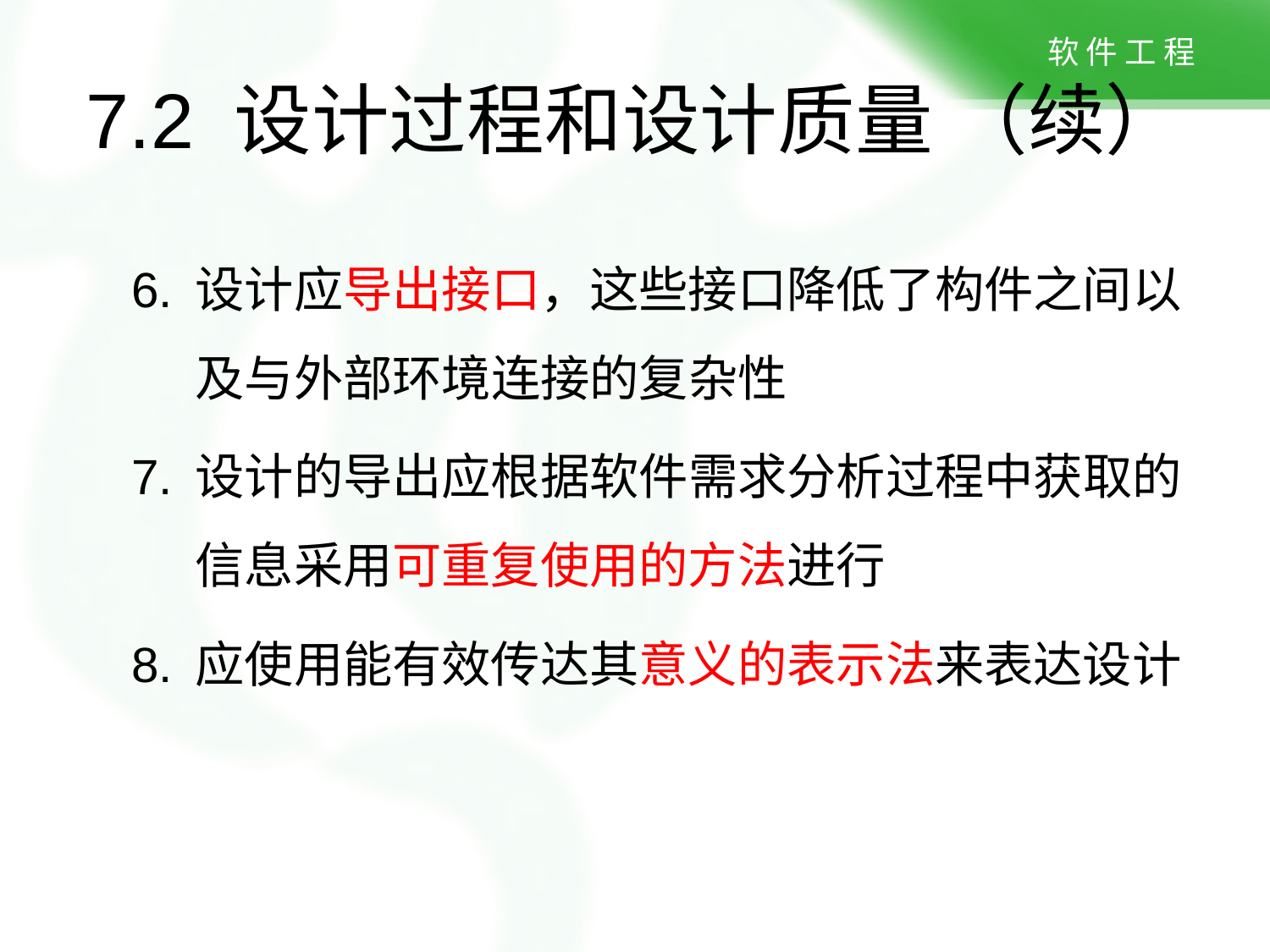

7.2 设计过程和设计质量 （续）
设计应导出接口，这些接口降低了构件之间以及与外部环境连接的复杂性
设计的导出应根据软件需求分析过程中获取的信息采用可重复使用的方法进行
应使用能有效传达其意义的表示法来表达设计